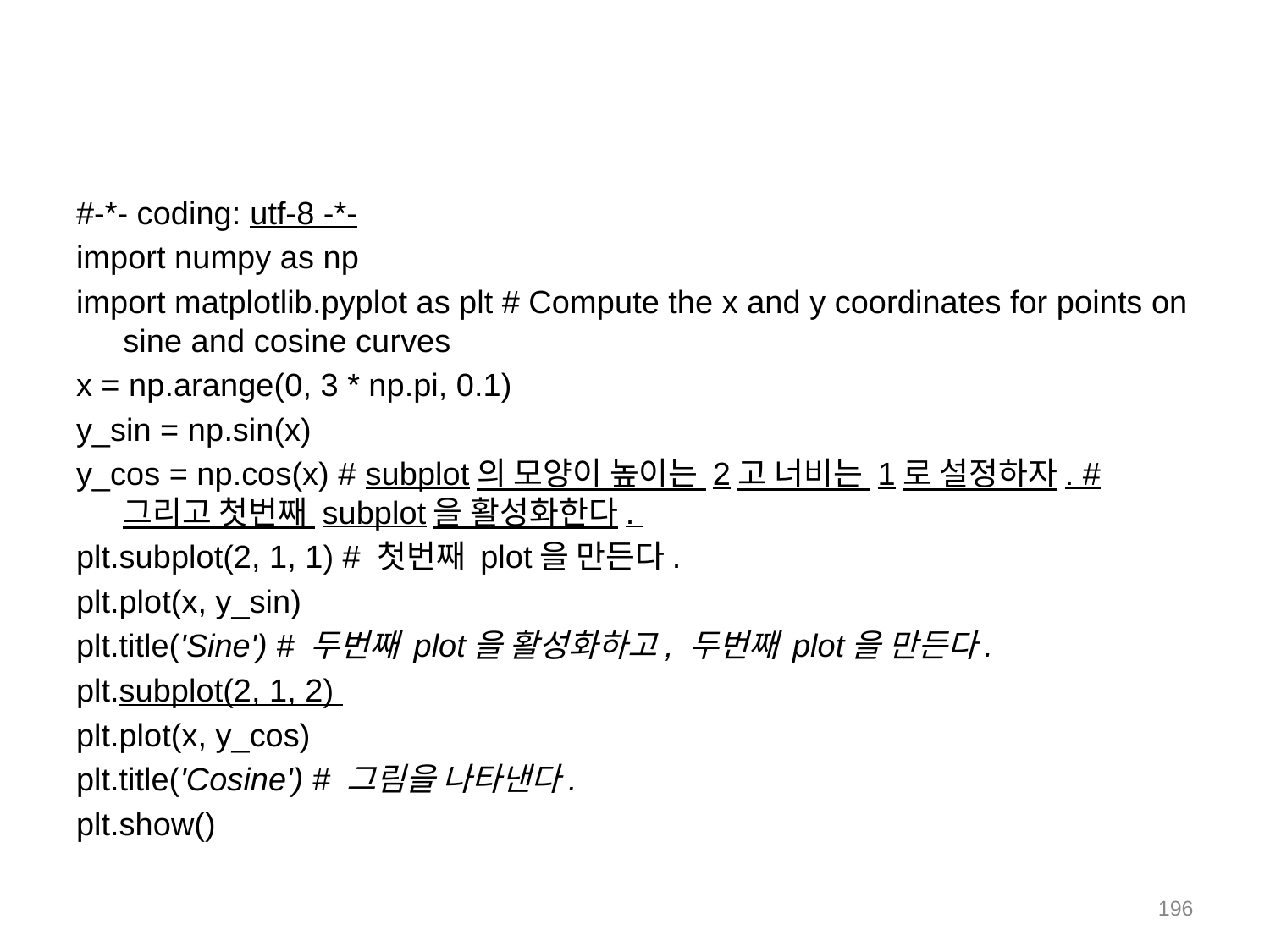

#
#-*- coding: utf-8 -*-
import numpy as np
import matplotlib.pyplot as plt # Compute the x and y coordinates for points on sine and cosine curves
x = np.arange(0, 3 * np.pi, 0.1)
y_sin = np.sin(x)
y_cos = np.cos(x) # subplot의 모양이 높이는 2고 너비는 1로 설정하자. # 그리고 첫번째 subplot을 활성화한다.
plt.subplot(2, 1, 1) # 첫번째 plot을 만든다.
plt.plot(x, y_sin)
plt.title('Sine') # 두번째 plot을 활성화하고, 두번째 plot을 만든다.
plt.subplot(2, 1, 2)
plt.plot(x, y_cos)
plt.title('Cosine') # 그림을 나타낸다.
plt.show()

196